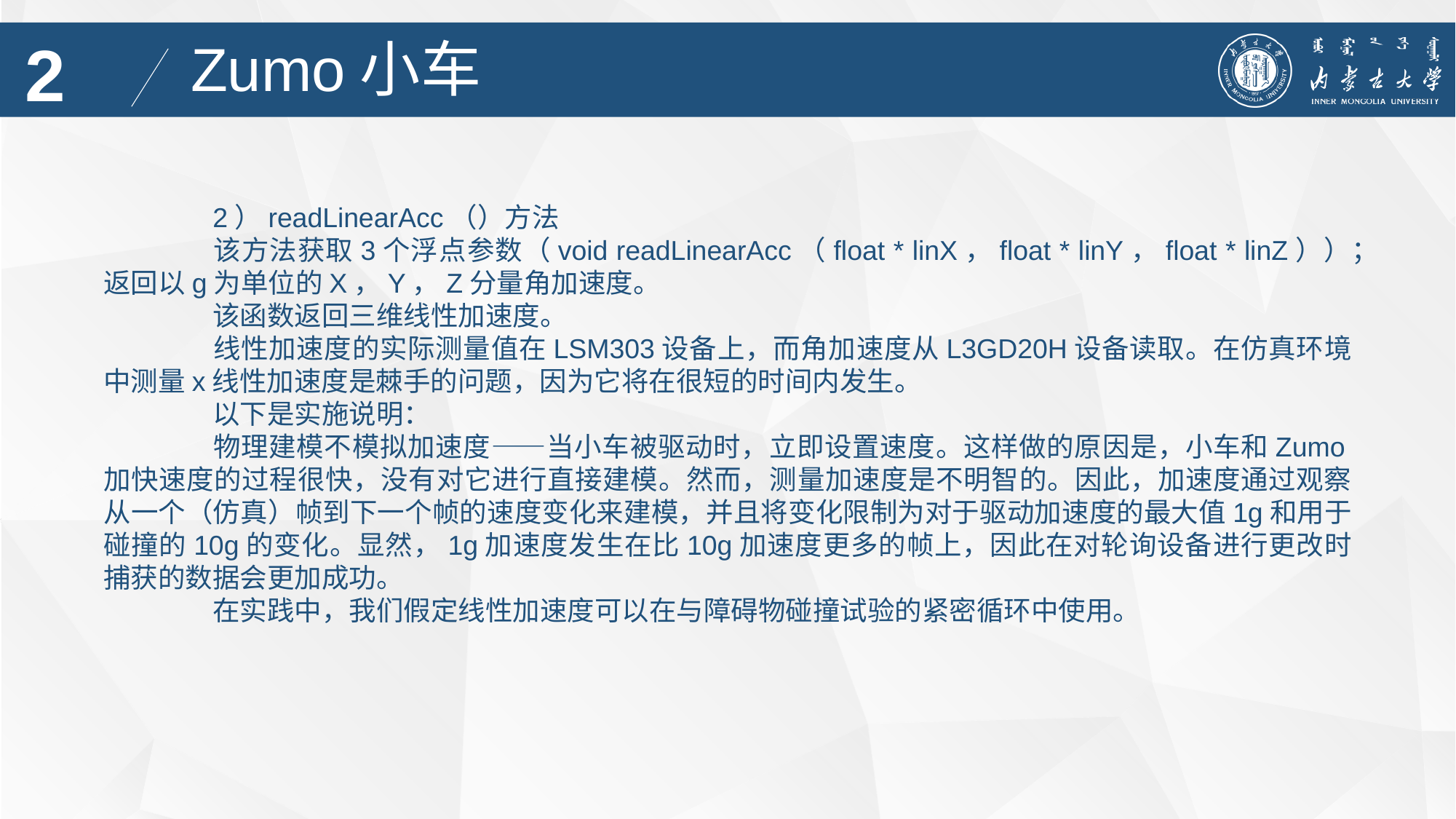

2
Zumo小车
	2）readLinearAcc（）方法
	该方法获取3个浮点参数（void readLinearAcc（float * linX，float * linY，float * linZ））；返回以g为单位的X，Y，Z分量角加速度。
	该函数返回三维线性加速度。
	线性加速度的实际测量值在LSM303设备上，而角加速度从L3GD20H设备读取。在仿真环境中测量x线性加速度是棘手的问题，因为它将在很短的时间内发生。
	以下是实施说明：
	物理建模不模拟加速度——当小车被驱动时，立即设置速度。这样做的原因是，小车和Zumo加快速度的过程很快，没有对它进行直接建模。然而，测量加速度是不明智的。因此，加速度通过观察从一个（仿真）帧到下一个帧的速度变化来建模，并且将变化限制为对于驱动加速度的最大值1g和用于碰撞的10g的变化。显然，1g加速度发生在比10g加速度更多的帧上，因此在对轮询设备进行更改时捕获的数据会更加成功。
	在实践中，我们假定线性加速度可以在与障碍物碰撞试验的紧密循环中使用。